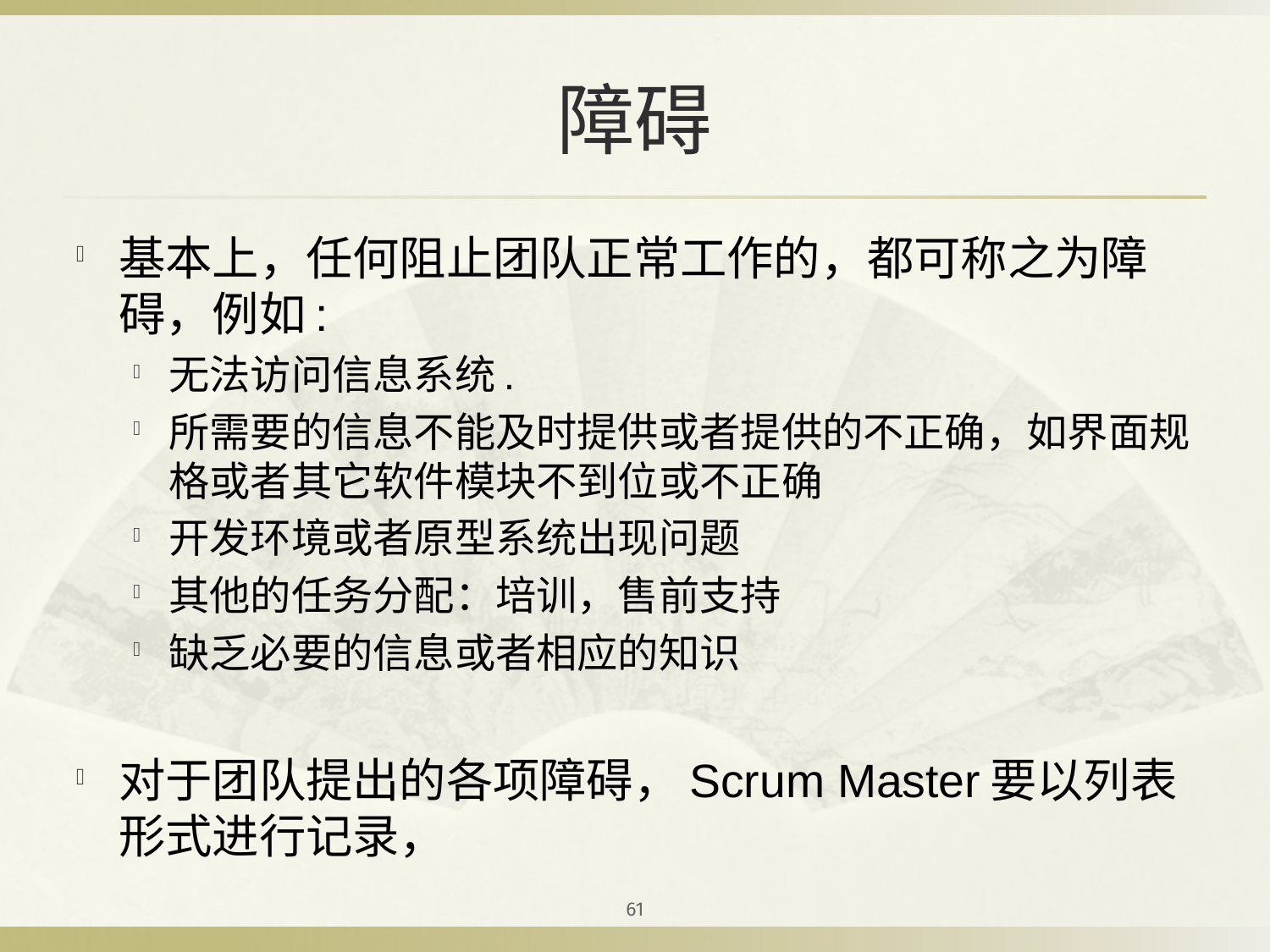

# 障碍
基本上，任何阻止团队正常工作的，都可称之为障碍，例如:
无法访问信息系统.
所需要的信息不能及时提供或者提供的不正确，如界面规格或者其它软件模块不到位或不正确
开发环境或者原型系统出现问题
其他的任务分配：培训，售前支持
缺乏必要的信息或者相应的知识

对于团队提出的各项障碍，Scrum Master要以列表形式进行记录，
61